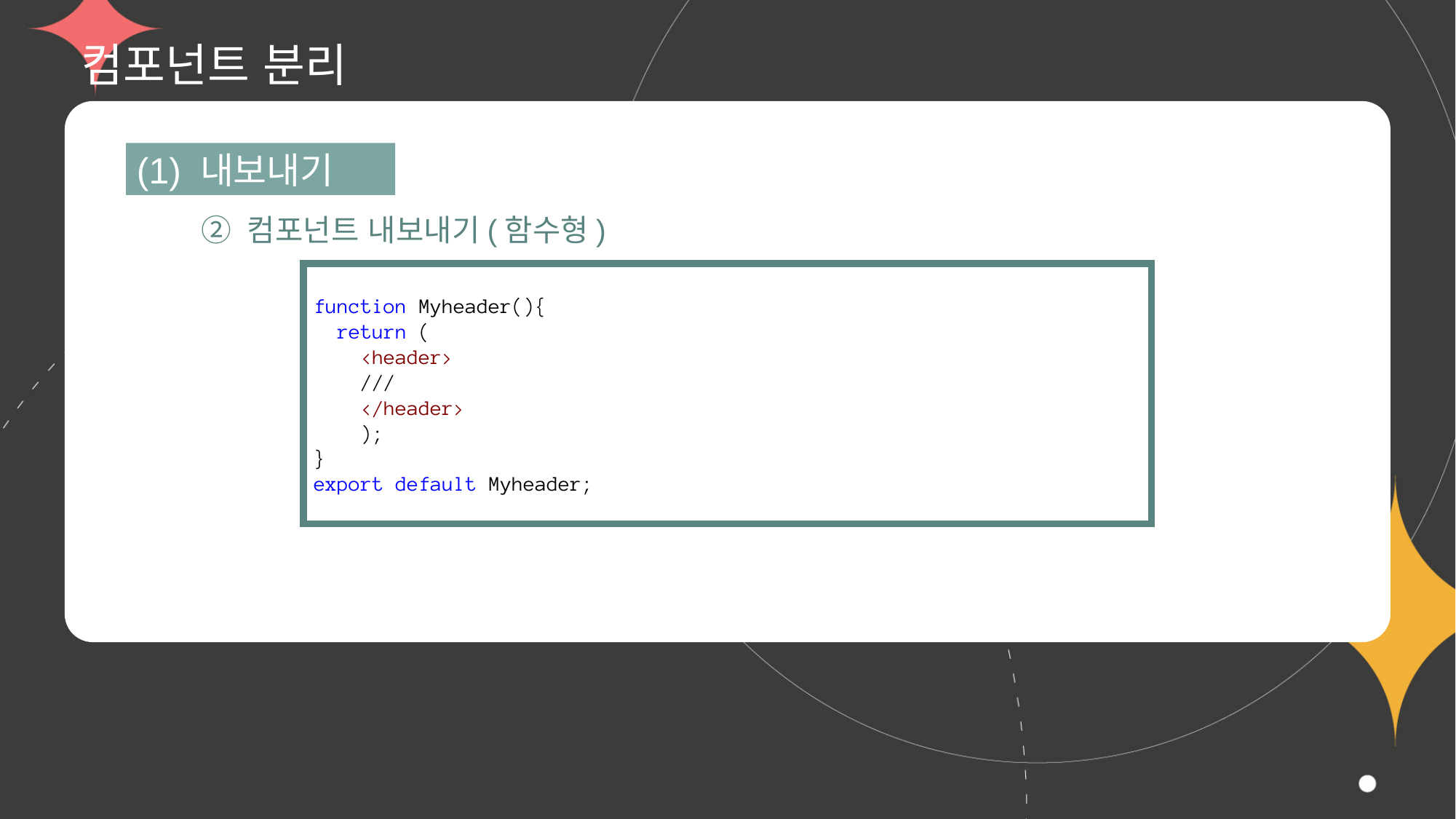

# 컴포넌트 분리
(1) 내보내기
② 컴포넌트 내보내기(함수형)
function Myheader(){
  return (
    <header>
    ///
    </header>
    );
}
export default Myheader;